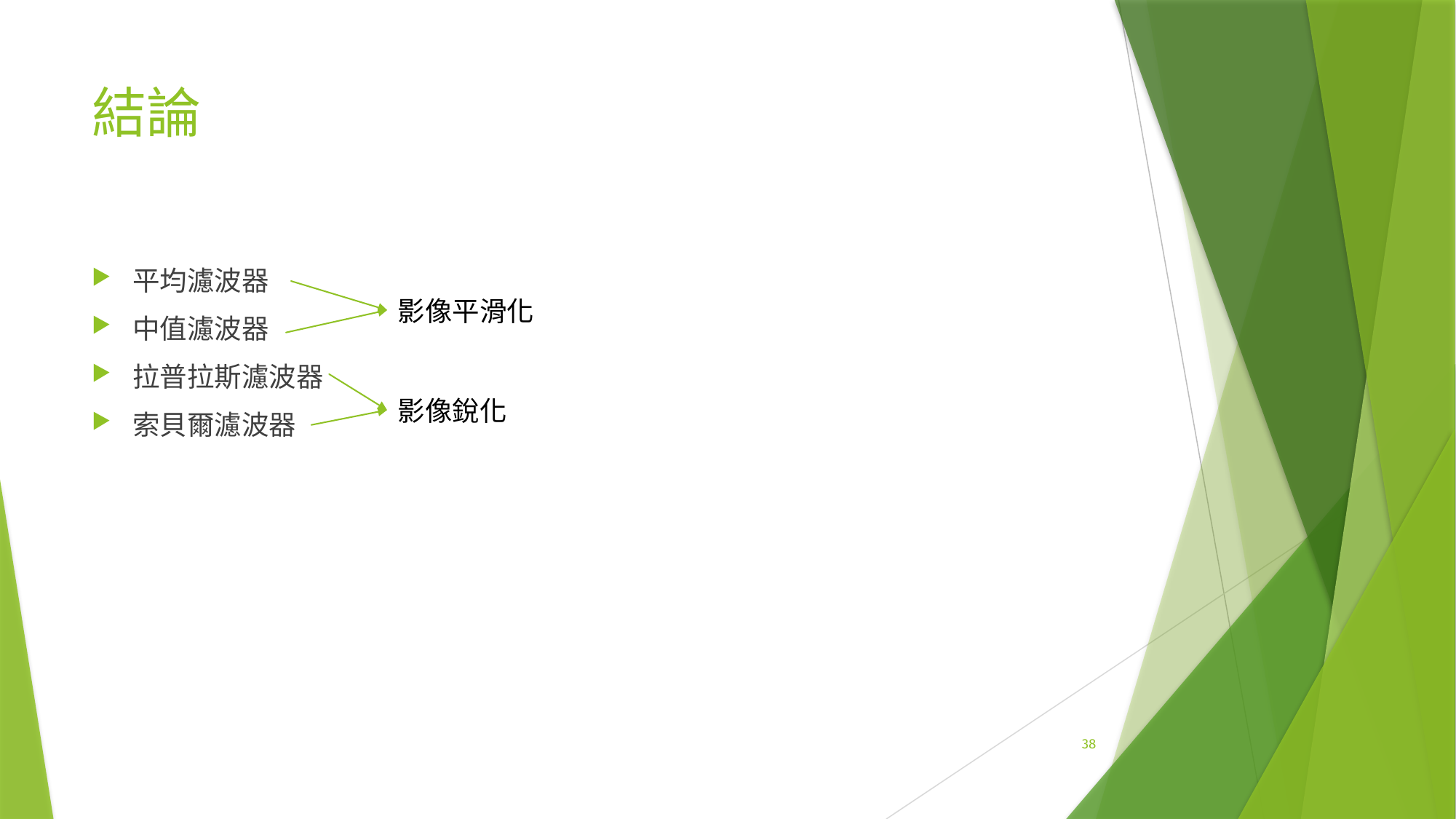

# 結論
平均濾波器
中值濾波器
拉普拉斯濾波器
索貝爾濾波器

影像平滑化
影像銳化
38